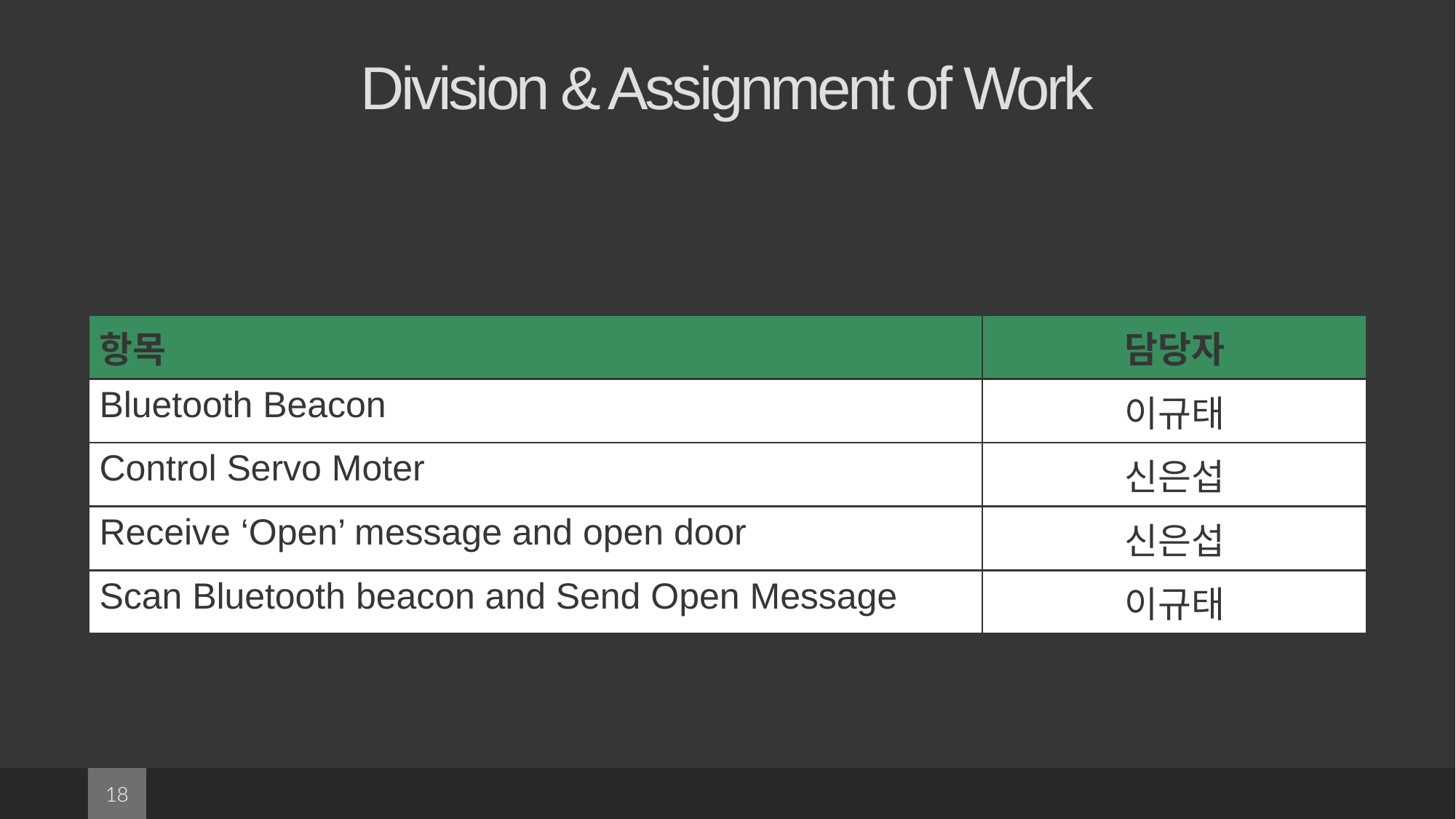

# Division & Assignment of Work

| 항목 | 담당자 |
| --- | --- |
| Bluetooth Beacon | 이규태 |
| Control Servo Moter | 신은섭 |
| Receive ‘Open’ message and open door | 신은섭 |
| Scan Bluetooth beacon and Send Open Message | 이규태 |